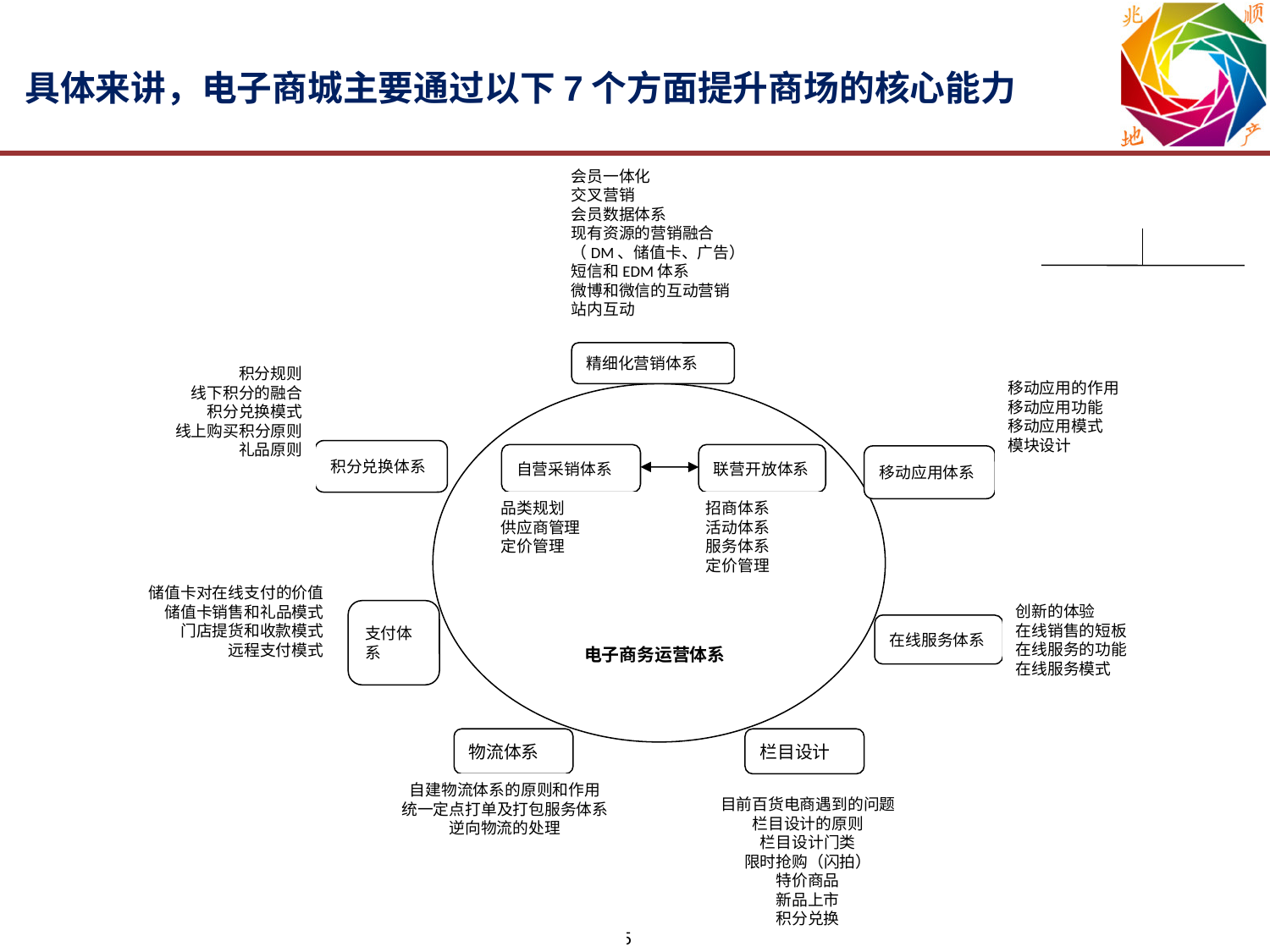

# 具体来讲，电子商城主要通过以下7个方面提升商场的核心能力
会员一体化
交叉营销
会员数据体系
现有资源的营销融合（DM、储值卡、广告）
短信和EDM体系
微博和微信的互动营销
站内互动
精细化营销体系
积分规则
线下积分的融合
积分兑换模式
线上购买积分原则
礼品原则
移动应用的作用
移动应用功能
移动应用模式
模块设计

积分兑换体系
自营采销体系
联营开放体系
移动应用体系

品类规划
供应商管理
定价管理
招商体系
活动体系
服务体系
定价管理
储值卡对在线支付的价值
储值卡销售和礼品模式
门店提货和收款模式
远程支付模式
创新的体验
在线销售的短板
在线服务的功能
在线服务模式
支付体系
在线服务体系
电子商务运营体系
物流体系
栏目设计
自建物流体系的原则和作用
统一定点打单及打包服务体系
逆向物流的处理

目前百货电商遇到的问题
栏目设计的原则
栏目设计门类
限时抢购（闪拍）
特价商品
新品上市
积分兑换
5